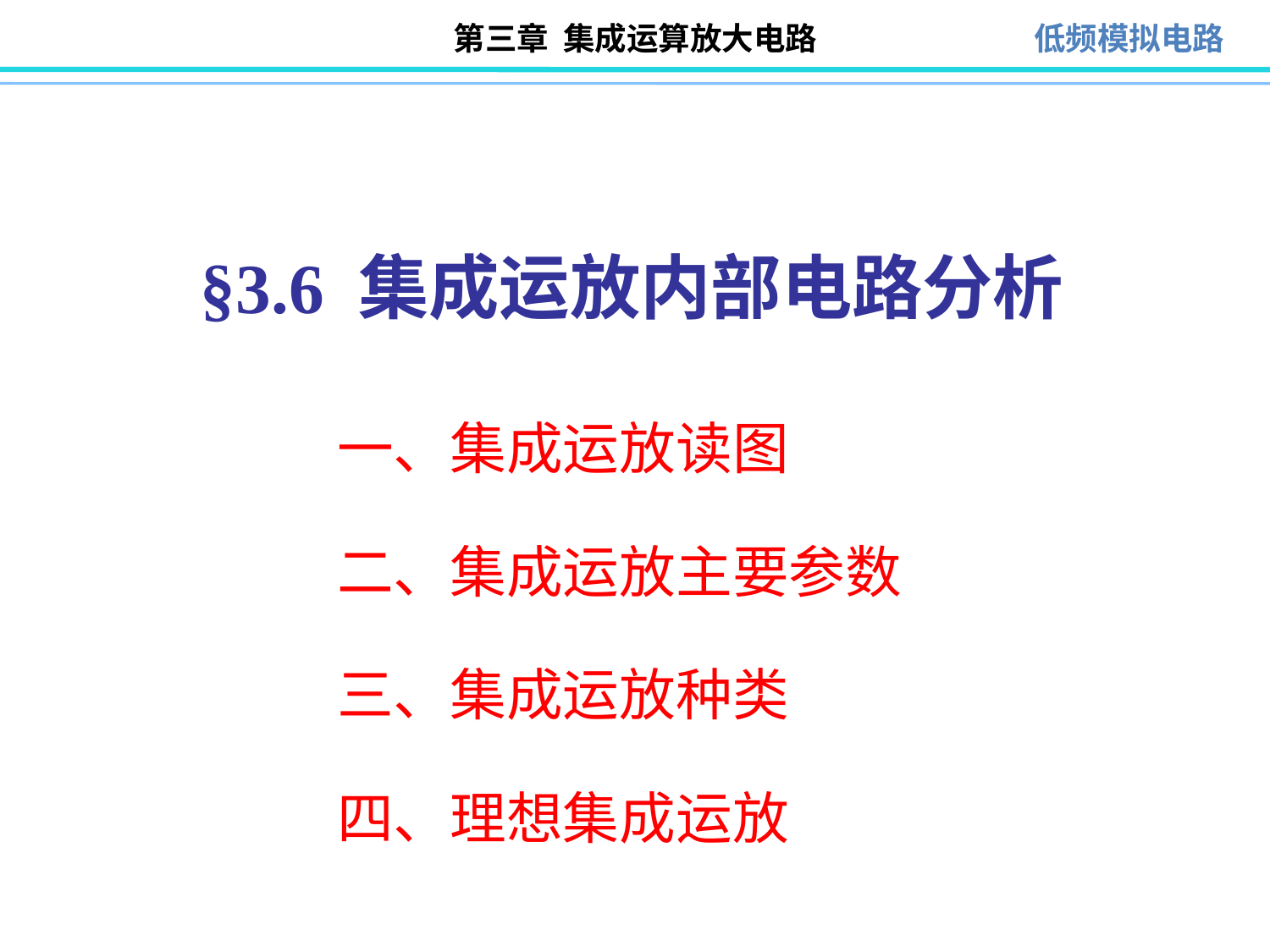

# §3.6 集成运放内部电路分析
一、集成运放读图
二、集成运放主要参数
三、集成运放种类
四、理想集成运放
91